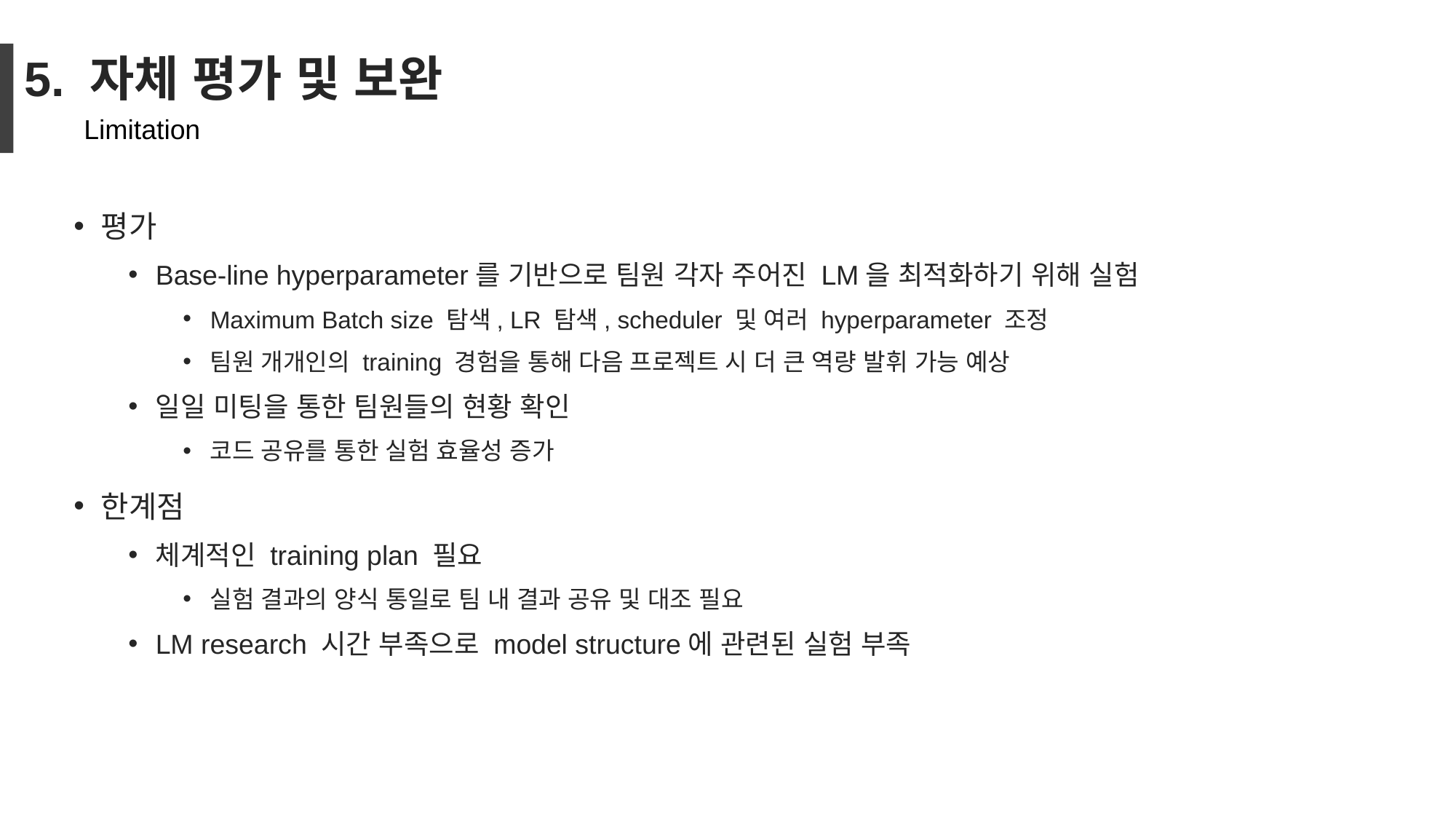

# 5. 자체 평가 및 보완
Limitation
평가
Base-line hyperparameter를 기반으로 팀원 각자 주어진 LM을 최적화하기 위해 실험
Maximum Batch size 탐색, LR 탐색, scheduler 및 여러 hyperparameter 조정
팀원 개개인의 training 경험을 통해 다음 프로젝트 시 더 큰 역량 발휘 가능 예상
일일 미팅을 통한 팀원들의 현황 확인
코드 공유를 통한 실험 효율성 증가
한계점
체계적인 training plan 필요
실험 결과의 양식 통일로 팀 내 결과 공유 및 대조 필요
LM research 시간 부족으로 model structure에 관련된 실험 부족